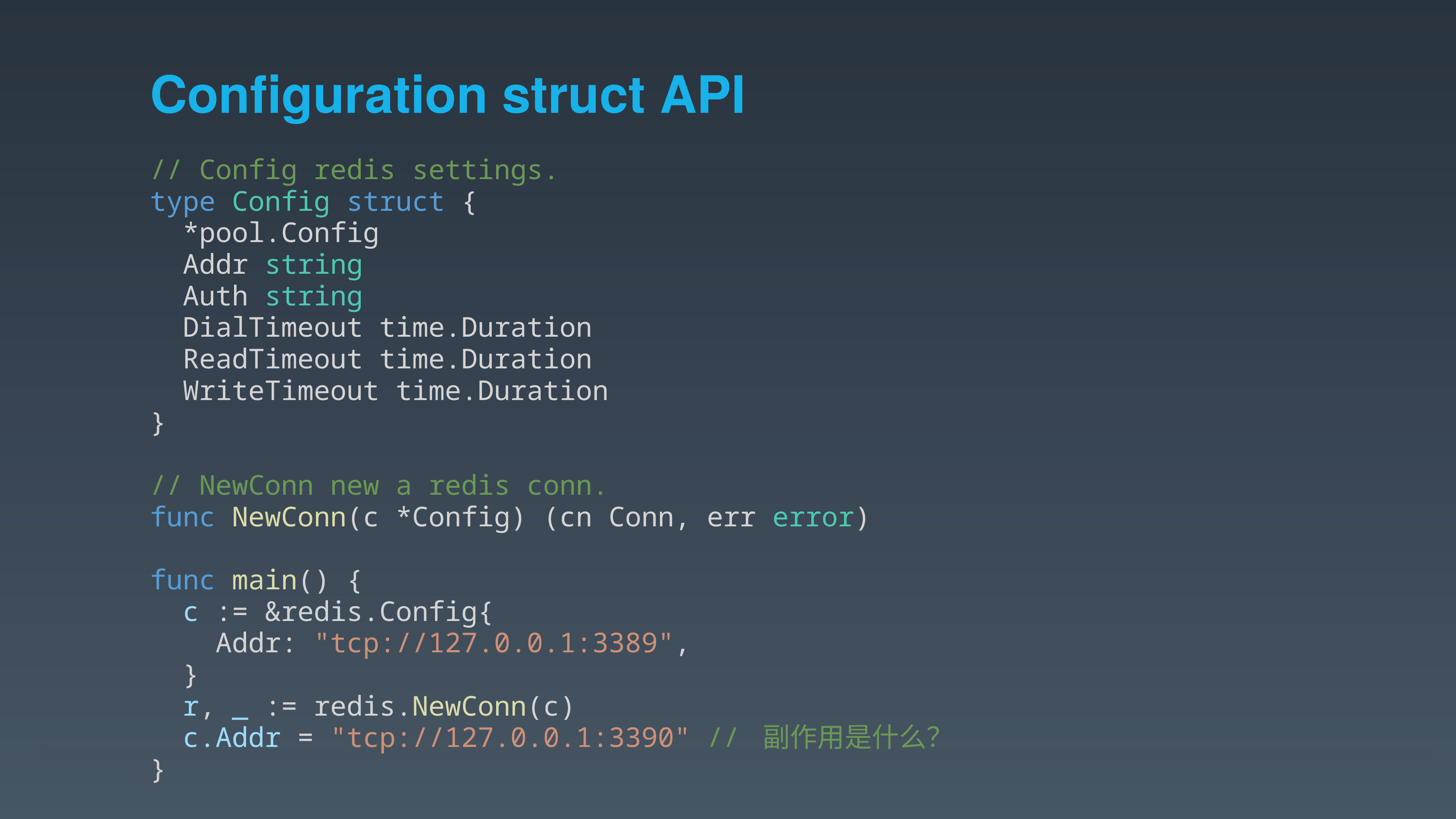

# Configuration struct API
// Config redis settings.
type Config struct {
  *pool.Config
  Addr string
  Auth string
  DialTimeout time.Duration
  ReadTimeout time.Duration
  WriteTimeout time.Duration
}

// NewConn new a redis conn.
func NewConn(c *Config) (cn Conn, err error)

func main() {
  c := &redis.Config{
    Addr: "tcp://127.0.0.1:3389",
  }
  r, _ := redis.NewConn(c)
  c.Addr = "tcp://127.0.0.1:3390" // 副作用是什么？
}